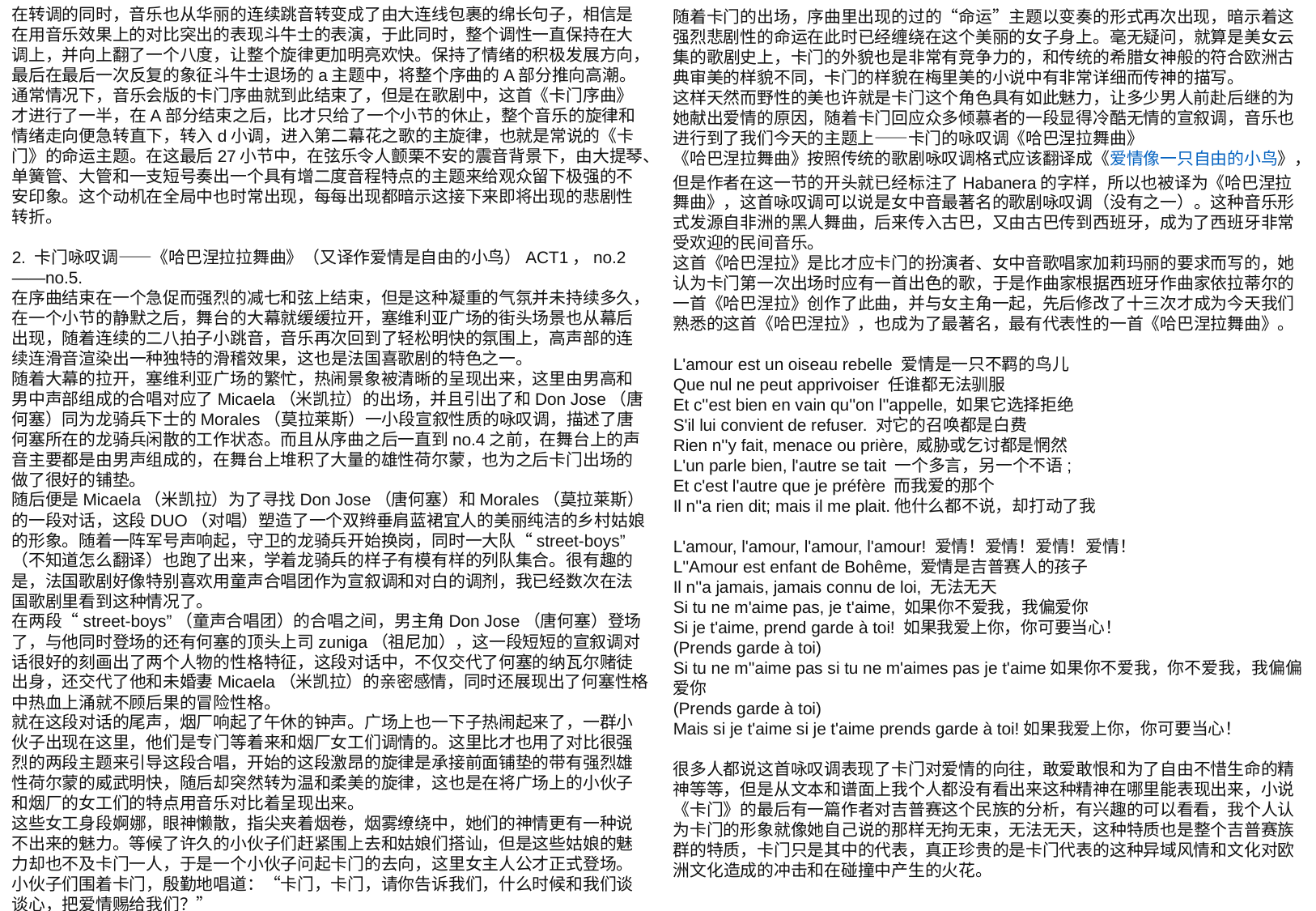

随着卡门的出场，序曲里出现的过的“命运”主题以变奏的形式再次出现，暗示着这强烈悲剧性的命运在此时已经缠绕在这个美丽的女子身上。毫无疑问，就算是美女云集的歌剧史上，卡门的外貌也是非常有竞争力的，和传统的希腊女神般的符合欧洲古典审美的样貌不同，卡门的样貌在梅里美的小说中有非常详细而传神的描写。
这样天然而野性的美也许就是卡门这个角色具有如此魅力，让多少男人前赴后继的为她献出爱情的原因，随着卡门回应众多倾慕者的一段显得冷酷无情的宣叙调，音乐也进行到了我们今天的主题上——卡门的咏叹调《哈巴涅拉舞曲》
《哈巴涅拉舞曲》按照传统的歌剧咏叹调格式应该翻译成《爱情像一只自由的小鸟》，但是作者在这一节的开头就已经标注了Habanera的字样，所以也被译为《哈巴涅拉舞曲》，这首咏叹调可以说是女中音最著名的歌剧咏叹调（没有之一）。这种音乐形式发源自非洲的黑人舞曲，后来传入古巴，又由古巴传到西班牙，成为了西班牙非常受欢迎的民间音乐。
这首《哈巴涅拉》是比才应卡门的扮演者、女中音歌唱家加莉玛丽的要求而写的，她认为卡门第一次出场时应有一首出色的歌，于是作曲家根据西班牙作曲家依拉蒂尔的一首《哈巴涅拉》创作了此曲，并与女主角一起，先后修改了十三次才成为今天我们熟悉的这首《哈巴涅拉》，也成为了最著名，最有代表性的一首《哈巴涅拉舞曲》。

L'amour est un oiseau rebelle 爱情是一只不羁的鸟儿
Que nul ne peut apprivoiser 任谁都无法驯服
Et c''est bien en vain qu''on l''appelle, 如果它选择拒绝
S'il lui convient de refuser. 对它的召唤都是白费
Rien n''y fait, menace ou prière, 威胁或乞讨都是惘然
L'un parle bien, l'autre se tait 一个多言，另一个不语;
Et c'est l'autre que je préfère 而我爱的那个
Il n''a rien dit; mais il me plait.他什么都不说，却打动了我
L'amour, l'amour, l'amour, l'amour! 爱情！爱情！爱情！爱情！
L''Amour est enfant de Bohême, 爱情是吉普赛人的孩子
Il n''a jamais, jamais connu de loi, 无法无天
Si tu ne m'aime pas, je t'aime, 如果你不爱我，我偏爱你
Si je t'aime, prend garde à toi! 如果我爱上你，你可要当心！
(Prends garde à toi)
Si tu ne m''aime pas si tu ne m'aimes pas je t'aime如果你不爱我，你不爱我，我偏偏爱你
(Prends garde à toi)
Mais si je t'aime si je t'aime prends garde à toi!如果我爱上你，你可要当心！

很多人都说这首咏叹调表现了卡门对爱情的向往，敢爱敢恨和为了自由不惜生命的精神等等，但是从文本和谱面上我个人都没有看出来这种精神在哪里能表现出来，小说《卡门》的最后有一篇作者对吉普赛这个民族的分析，有兴趣的可以看看，我个人认为卡门的形象就像她自己说的那样无拘无束，无法无天，这种特质也是整个吉普赛族群的特质，卡门只是其中的代表，真正珍贵的是卡门代表的这种异域风情和文化对欧洲文化造成的冲击和在碰撞中产生的火花。
在转调的同时，音乐也从华丽的连续跳音转变成了由大连线包裹的绵长句子，相信是在用音乐效果上的对比突出的表现斗牛士的表演，于此同时，整个调性一直保持在大调上，并向上翻了一个八度，让整个旋律更加明亮欢快。保持了情绪的积极发展方向，最后在最后一次反复的象征斗牛士退场的a主题中，将整个序曲的A部分推向高潮。
通常情况下，音乐会版的卡门序曲就到此结束了，但是在歌剧中，这首《卡门序曲》才进行了一半，在A部分结束之后，比才只给了一个小节的休止，整个音乐的旋律和情绪走向便急转直下，转入d小调，进入第二幕花之歌的主旋律，也就是常说的《卡门》的命运主题。在这最后27小节中，在弦乐令人颤栗不安的震音背景下，由大提琴、单簧管、大管和一支短号奏出一个具有增二度音程特点的主题来给观众留下极强的不安印象。这个动机在全局中也时常出现，每每出现都暗示这接下来即将出现的悲剧性转折。

2. 卡门咏叹调——《哈巴涅拉拉舞曲》（又译作爱情是自由的小鸟）ACT1，no.2——no.5.
在序曲结束在一个急促而强烈的减七和弦上结束，但是这种凝重的气氛并未持续多久，在一个小节的静默之后，舞台的大幕就缓缓拉开，塞维利亚广场的街头场景也从幕后出现，随着连续的二八拍子小跳音，音乐再次回到了轻松明快的氛围上，高声部的连续连滑音渲染出一种独特的滑稽效果，这也是法国喜歌剧的特色之一。
随着大幕的拉开，塞维利亚广场的繁忙，热闹景象被清晰的呈现出来，这里由男高和男中声部组成的合唱对应了Micaela（米凯拉）的出场，并且引出了和Don Jose（唐何塞）同为龙骑兵下士的Morales（莫拉莱斯）一小段宣叙性质的咏叹调，描述了唐何塞所在的龙骑兵闲散的工作状态。而且从序曲之后一直到no.4之前，在舞台上的声音主要都是由男声组成的，在舞台上堆积了大量的雄性荷尔蒙，也为之后卡门出场的做了很好的铺垫。
随后便是Micaela（米凯拉）为了寻找Don Jose（唐何塞）和Morales（莫拉莱斯）的一段对话，这段DUO（对唱）塑造了一个双辫垂肩蓝裙宜人的美丽纯洁的乡村姑娘的形象。随着一阵军号声响起，守卫的龙骑兵开始换岗，同时一大队“street-boys”（不知道怎么翻译）也跑了出来，学着龙骑兵的样子有模有样的列队集合。很有趣的是，法国歌剧好像特别喜欢用童声合唱团作为宣叙调和对白的调剂，我已经数次在法国歌剧里看到这种情况了。
在两段“street-boys”（童声合唱团）的合唱之间，男主角Don Jose（唐何塞）登场了，与他同时登场的还有何塞的顶头上司zuniga（祖尼加），这一段短短的宣叙调对话很好的刻画出了两个人物的性格特征，这段对话中，不仅交代了何塞的纳瓦尔赌徒出身，还交代了他和未婚妻Micaela（米凯拉）的亲密感情，同时还展现出了何塞性格中热血上涌就不顾后果的冒险性格。
就在这段对话的尾声，烟厂响起了午休的钟声。广场上也一下子热闹起来了，一群小伙子出现在这里，他们是专门等着来和烟厂女工们调情的。这里比才也用了对比很强烈的两段主题来引导这段合唱，开始的这段激昂的旋律是承接前面铺垫的带有强烈雄性荷尔蒙的威武明快，随后却突然转为温和柔美的旋律，这也是在将广场上的小伙子和烟厂的女工们的特点用音乐对比着呈现出来。
这些女工身段婀娜，眼神懒散，指尖夹着烟卷，烟雾缭绕中，她们的神情更有一种说不出来的魅力。等候了许久的小伙子们赶紧围上去和姑娘们搭讪，但是这些姑娘的魅力却也不及卡门一人，于是一个小伙子问起卡门的去向，这里女主人公才正式登场。小伙子们围着卡门，殷勤地唱道：“卡门，卡门，请你告诉我们，什么时候和我们谈谈心，把爱情赐给我们？”